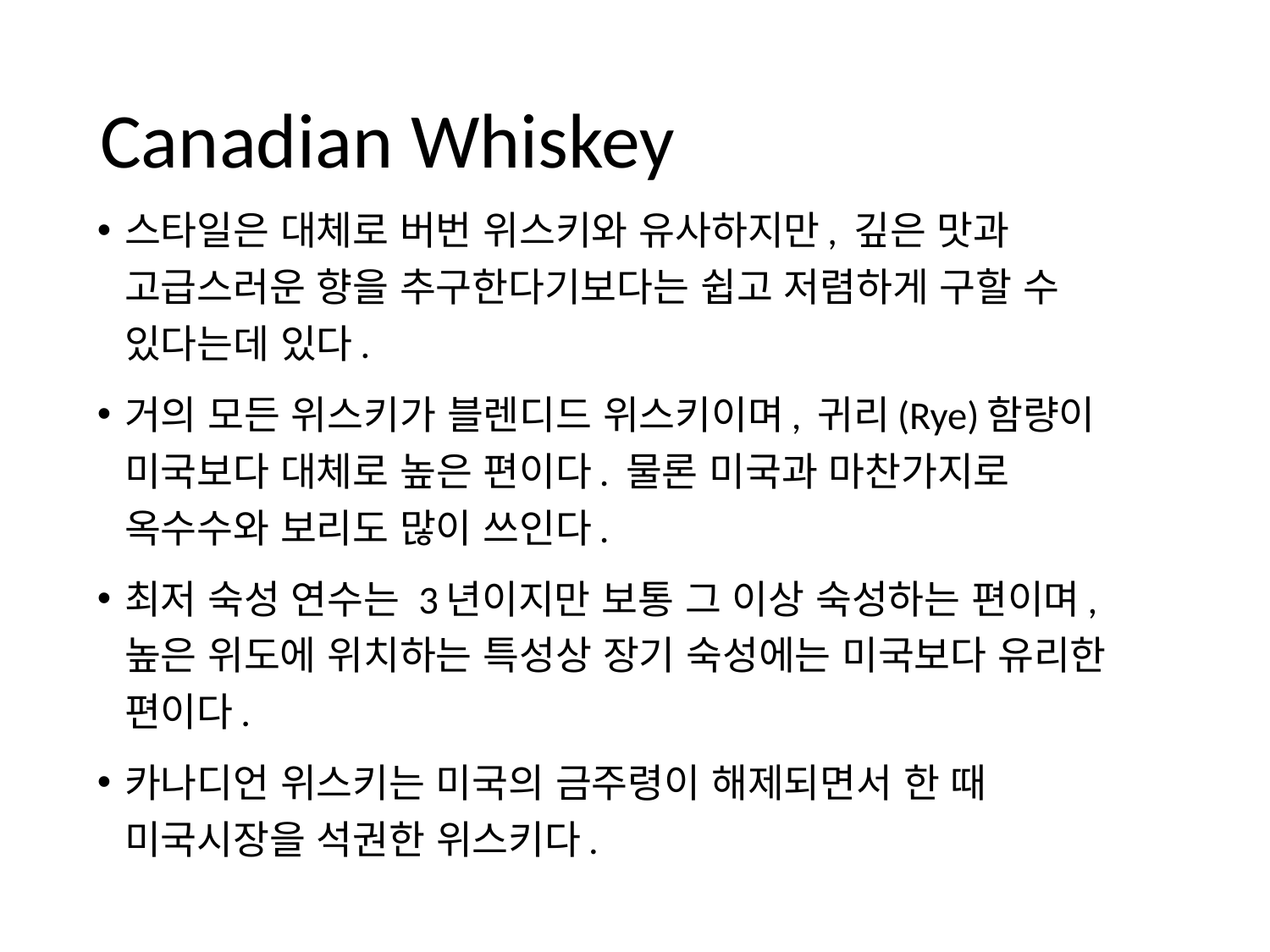

# Canadian Whiskey
스타일은 대체로 버번 위스키와 유사하지만, 깊은 맛과 고급스러운 향을 추구한다기보다는 쉽고 저렴하게 구할 수 있다는데 있다.
거의 모든 위스키가 블렌디드 위스키이며, 귀리(Rye)함량이 미국보다 대체로 높은 편이다. 물론 미국과 마찬가지로 옥수수와 보리도 많이 쓰인다.
최저 숙성 연수는 3년이지만 보통 그 이상 숙성하는 편이며, 높은 위도에 위치하는 특성상 장기 숙성에는 미국보다 유리한 편이다.
카나디언 위스키는 미국의 금주령이 해제되면서 한 때 미국시장을 석권한 위스키다.